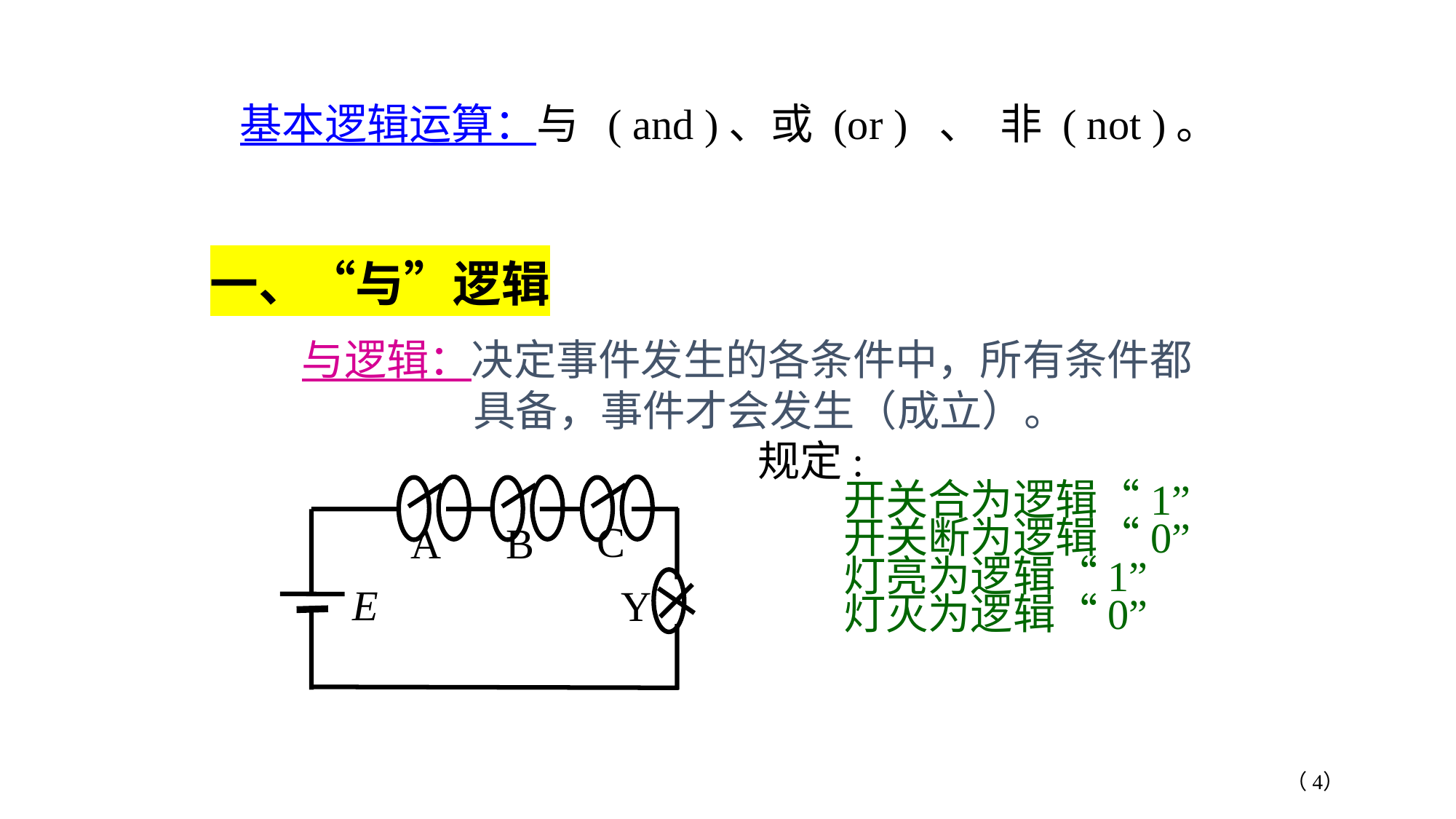

基本逻辑运算：与  ( and )、或 (or )  、  非 ( not )。
一、“与”逻辑
与逻辑：决定事件发生的各条件中，所有条件都具备，事件才会发生（成立）。
规定:
        开关合为逻辑“1”
        开关断为逻辑“0”
        灯亮为逻辑“1”
        灯灭为逻辑“0”

C

A
B

E
Y

（4）